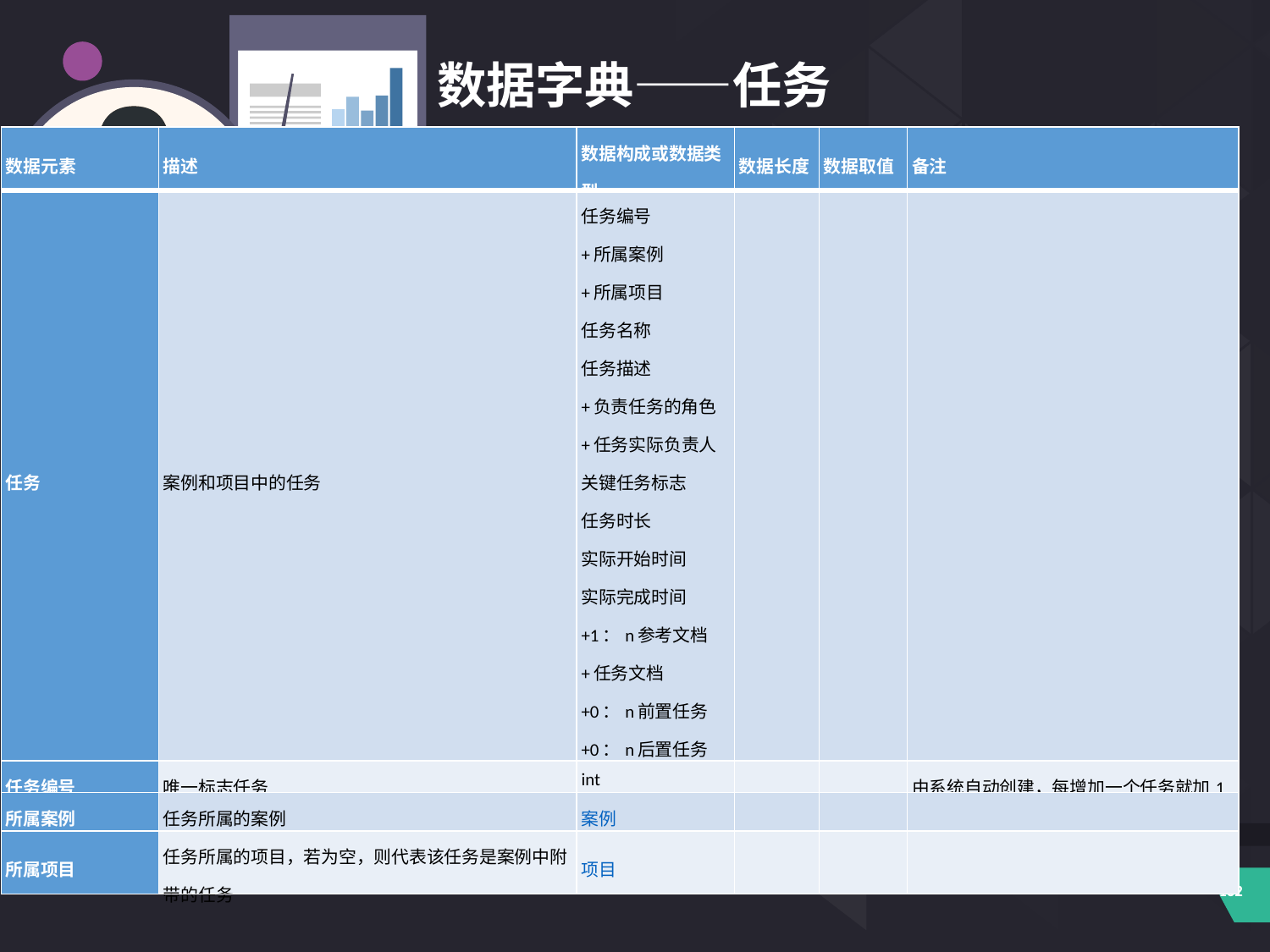

数据字典——任务

| 数据元素 | 描述 | 数据构成或数据类型 | 数据长度 | 数据取值 | 备注 |
| --- | --- | --- | --- | --- | --- |
| 任务 | 案例和项目中的任务 | 任务编号 +所属案例 +所属项目 任务名称 任务描述 +负责任务的角色 +任务实际负责人 关键任务标志 任务时长 实际开始时间 实际完成时间 +1：n参考文档 +任务文档 +0：n前置任务 +0：n后置任务 任务状态 指导者评价 PM评价 |  |  |  |
| 任务编号 | 唯一标志任务 | int |  |  | 由系统自动创建，每增加一个任务就加1 |
| 所属案例 | 任务所属的案例 | 案例 |  |  |  |
| 所属项目 | 任务所属的项目，若为空，则代表该任务是案例中附带的任务 | 项目 |  |  |  |